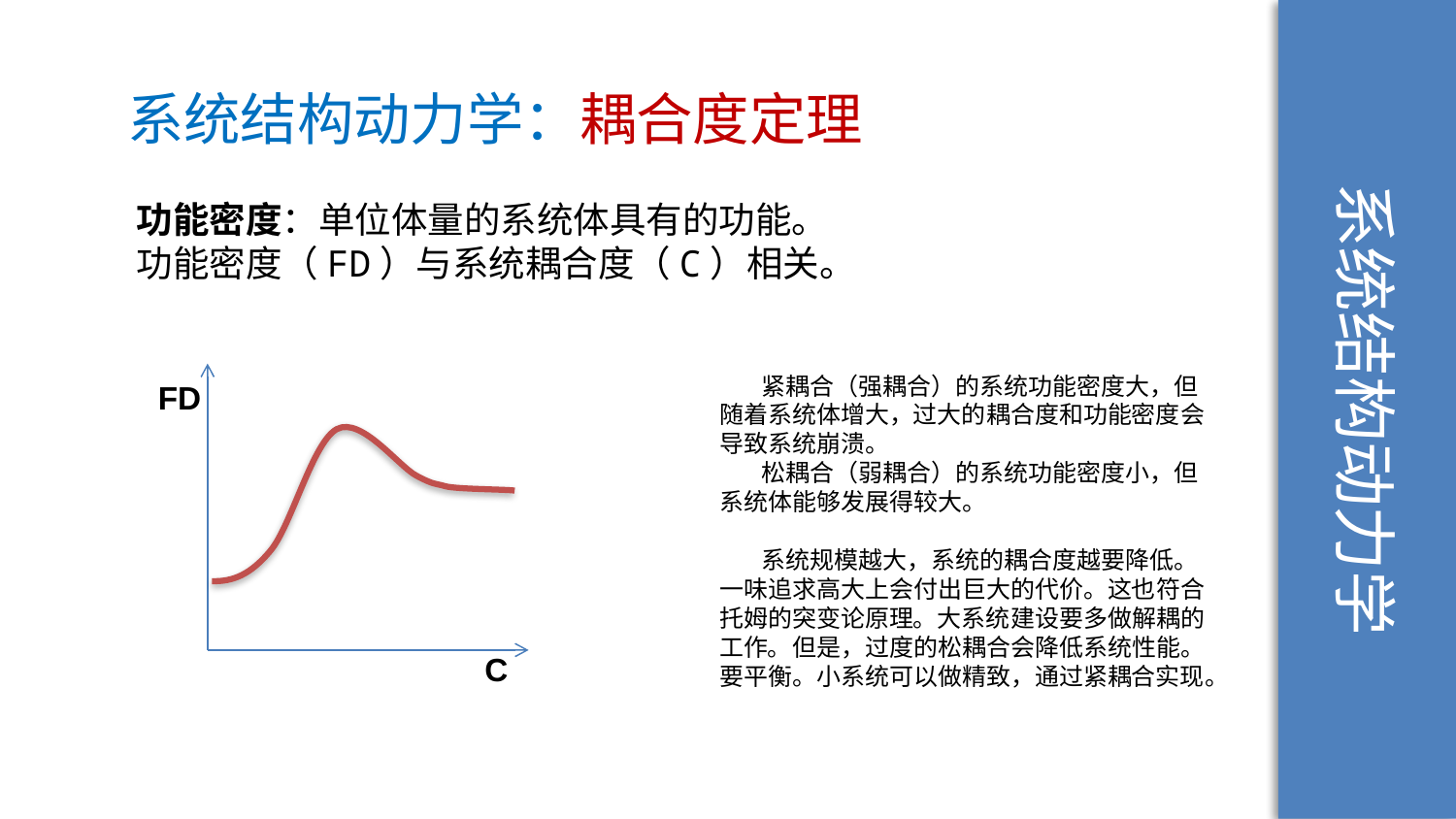

系统结构动力学
系统结构动力学：耦合度定理
功能密度：单位体量的系统体具有的功能。
功能密度（FD）与系统耦合度（C）相关。
FD

C
紧耦合（强耦合）的系统功能密度大，但随着系统体增大，过大的耦合度和功能密度会导致系统崩溃。
松耦合（弱耦合）的系统功能密度小，但系统体能够发展得较大。

系统规模越大，系统的耦合度越要降低。一味追求高大上会付出巨大的代价。这也符合托姆的突变论原理。大系统建设要多做解耦的工作。但是，过度的松耦合会降低系统性能。要平衡。小系统可以做精致，通过紧耦合实现。